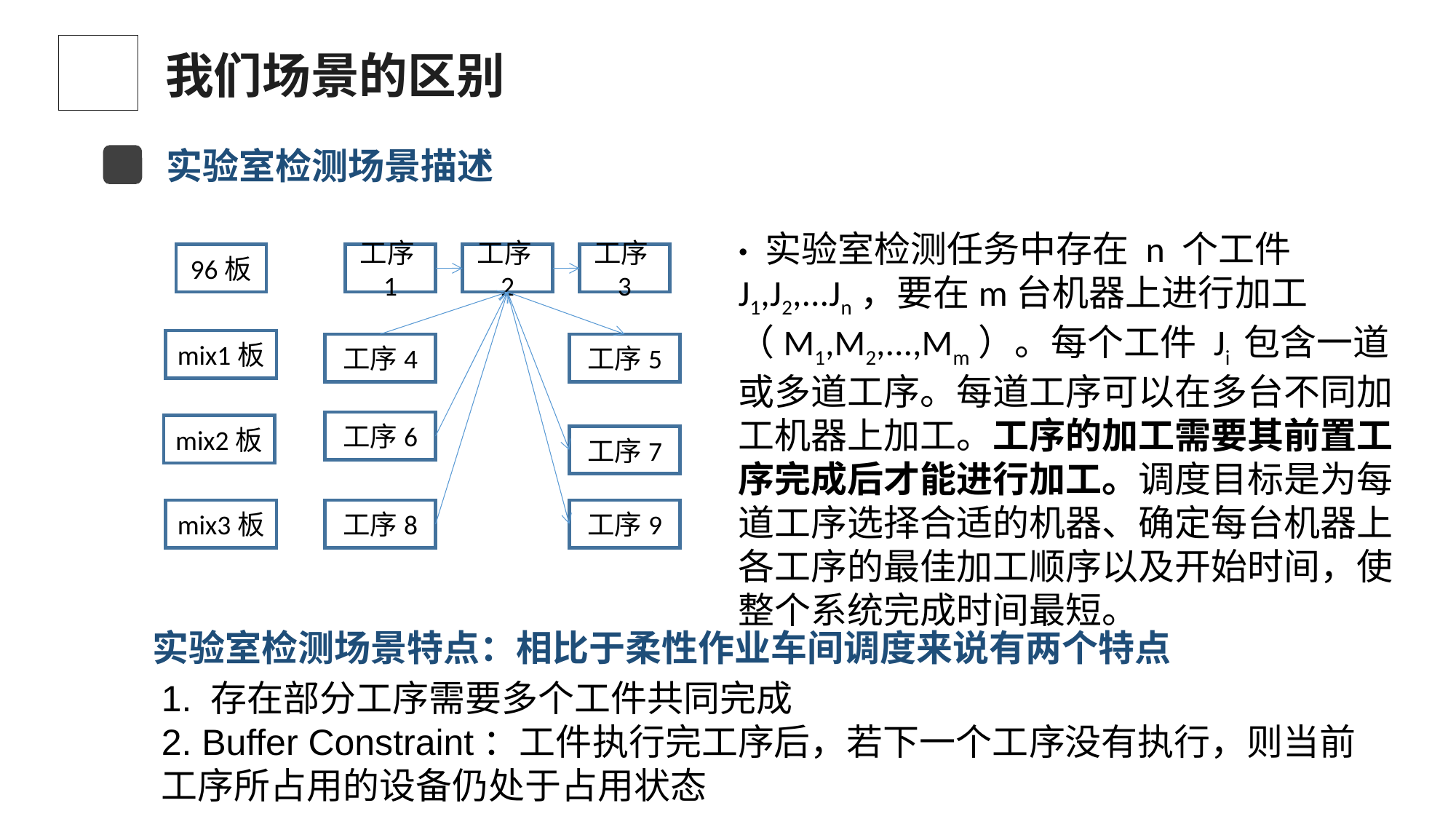

我们场景的区别

实验室检测场景描述

· 实验室检测任务中存在 n 个工件J1,J2,...Jn，要在m台机器上进行加工（M1,M2,...,Mm）。每个工件 Ji 包含一道或多道工序。每道工序可以在多台不同加工机器上加工。工序的加工需要其前置工序完成后才能进行加工。调度目标是为每道工序选择合适的机器、确定每台机器上各工序的最佳加工顺序以及开始时间，使整个系统完成时间最短。
96板
工序1
工序2
工序3
mix1板
工序4
工序5
工序6
mix2板
工序7
mix3板
工序8
工序9
实验室检测场景特点：相比于柔性作业车间调度来说有两个特点
1. 存在部分工序需要多个工件共同完成
2. Buffer Constraint：工件执行完工序后，若下一个工序没有执行，则当前工序所占用的设备仍处于占用状态